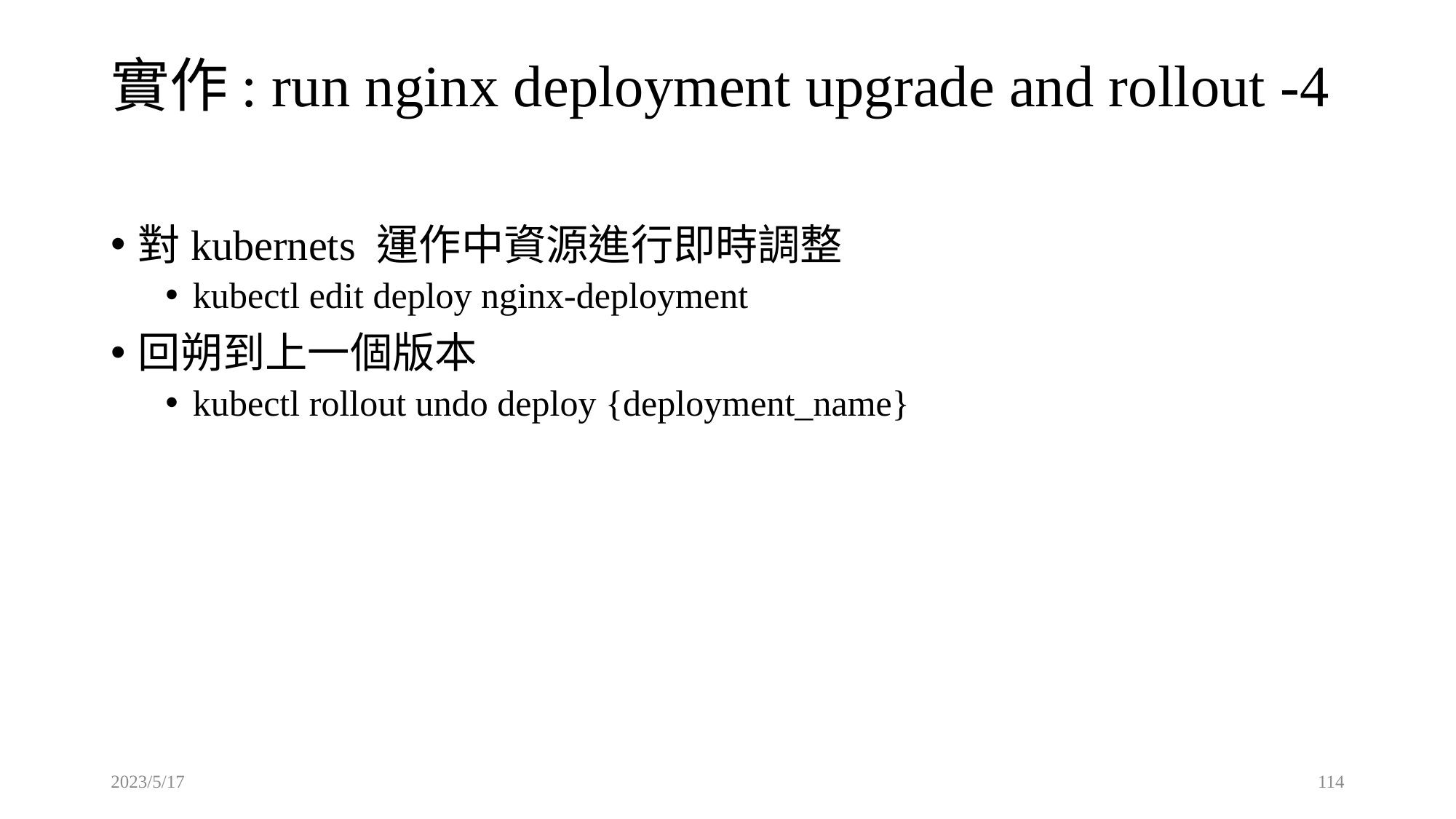

# 實作: run nginx deployment upgrade and rollout -4
對kubernets 運作中資源進行即時調整
kubectl edit deploy nginx-deployment
回朔到上一個版本
kubectl rollout undo deploy {deployment_name}
2023/5/17
114